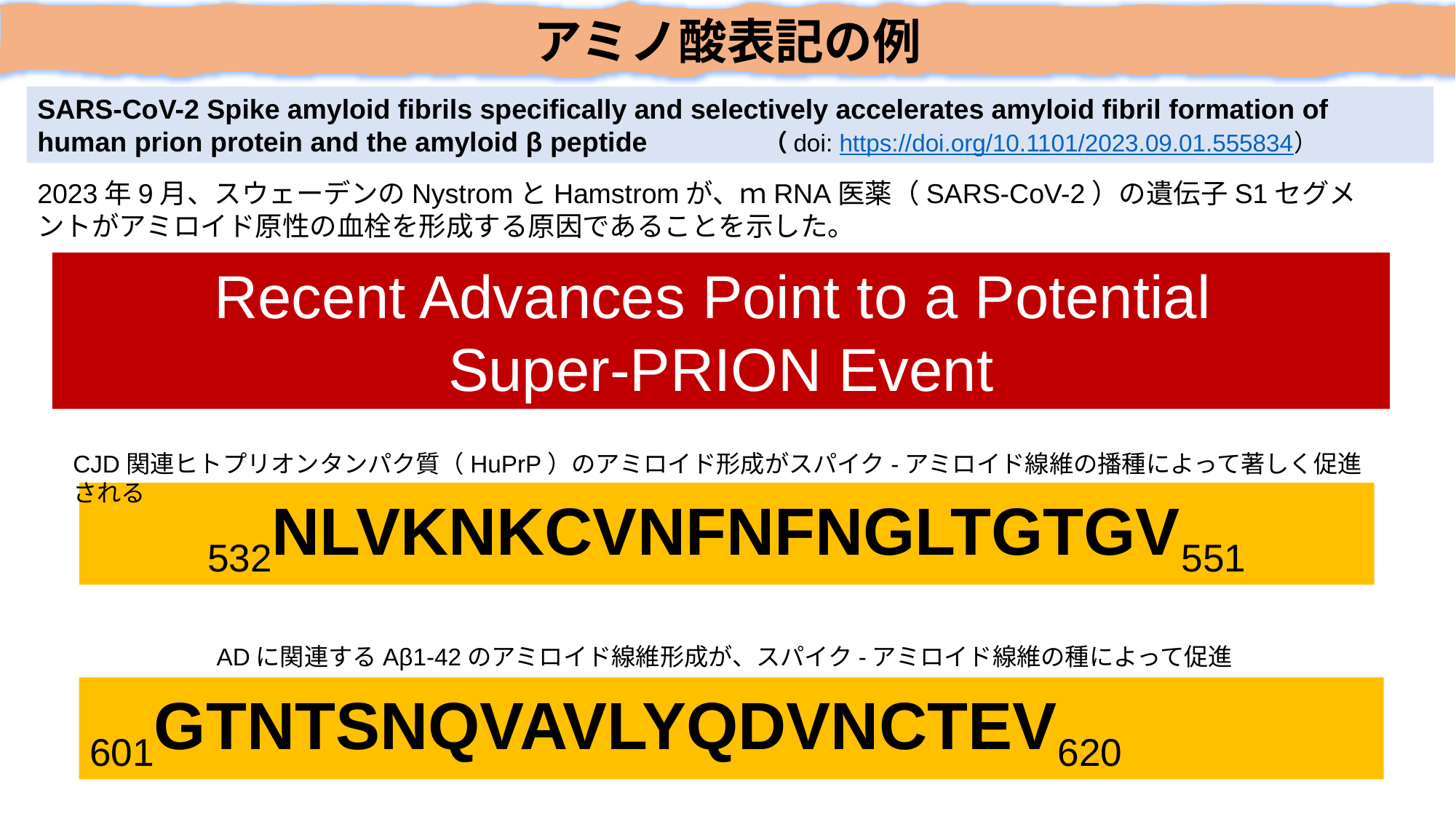

アミノ酸表記の例
SARS-CoV-2 Spike amyloid fibrils specifically and selectively accelerates amyloid fibril formation of human prion protein and the amyloid β peptide　　　　（doi: https://doi.org/10.1101/2023.09.01.555834）
2023年9月、スウェーデンのNystromとHamstromが、ｍRNA医薬（SARS-CoV-2）の遺伝子S1セグメントがアミロイド原性の血栓を形成する原因であることを示した。
Recent Advances Point to a Potential
Super-PRION Event
CJD関連ヒトプリオンタンパク質（HuPrP）のアミロイド形成がスパイク-アミロイド線維の播種によって著しく促進される
532NLVKNKCVNFNFNGLTGTGV551
ADに関連するAβ1-42のアミロイド線維形成が、スパイク-アミロイド線維の種によって促進
601GTNTSNQVAVLYQDVNCTEV620